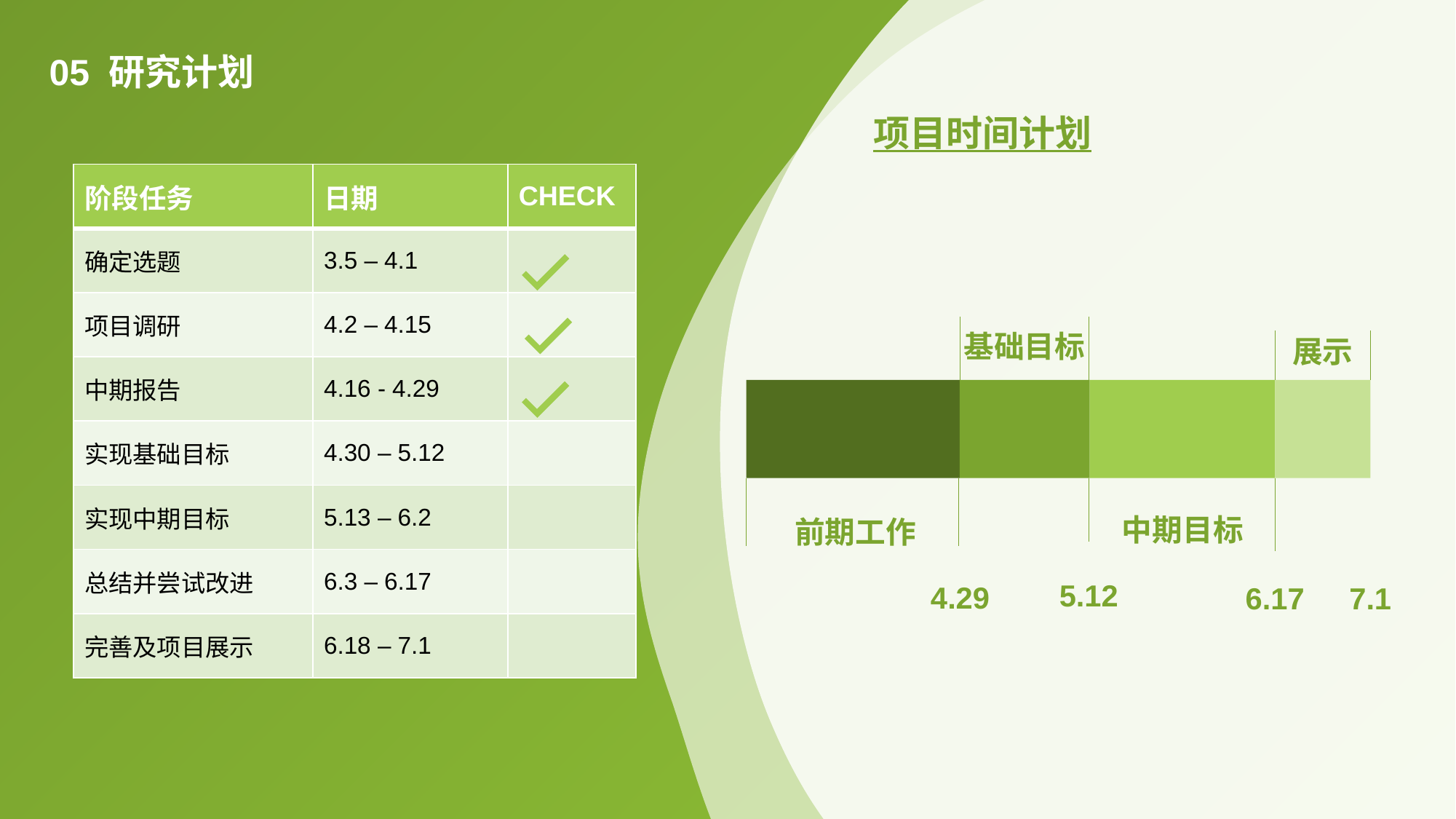

05 研究计划
项目时间计划
| 阶段任务 | 日期 | CHECK |
| --- | --- | --- |
| 确定选题 | 3.5 – 4.1 |  |
| 项目调研 | 4.2 – 4.15 |  |
| 中期报告 | 4.16 - 4.29 |  |
| 实现基础目标 | 4.30 – 5.12 |  |
| 实现中期目标 | 5.13 – 6.2 |  |
| 总结并尝试改进 | 6.3 – 6.17 |  |
| 完善及项目展示 | 6.18 – 7.1 |  |

基础目标
展示

中期目标
前期工作
5.12
4.29
6.17
7.1